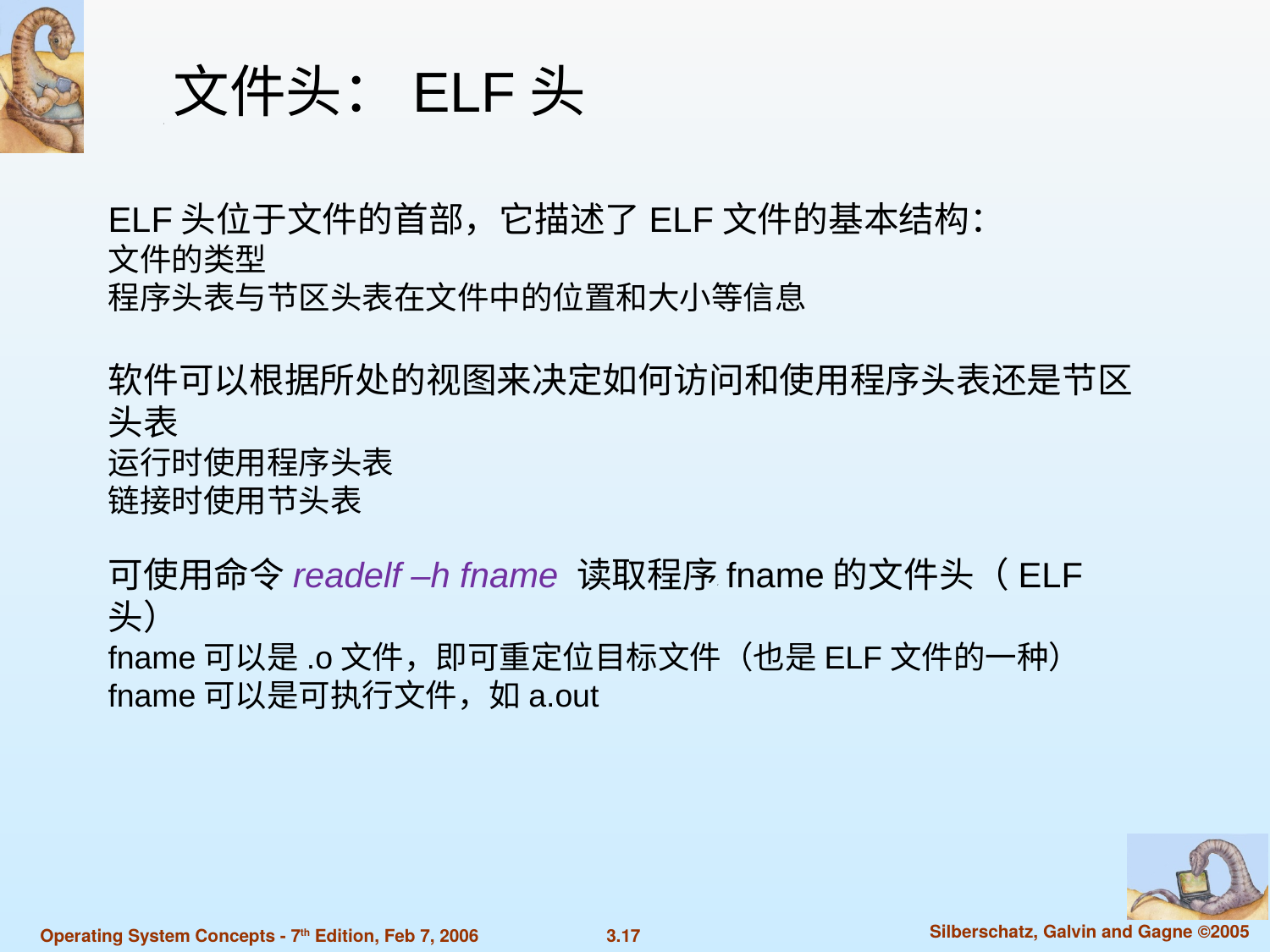

文件头：ELF头
ELF头位于文件的首部，它描述了ELF文件的基本结构：
文件的类型
程序头表与节区头表在文件中的位置和大小等信息

软件可以根据所处的视图来决定如何访问和使用程序头表还是节区头表
运行时使用程序头表
链接时使用节头表

可使用命令readelf –h fname 读取程序fname的文件头（ELF头）
fname可以是.o文件，即可重定位目标文件（也是ELF文件的一种）
fname可以是可执行文件，如a.out